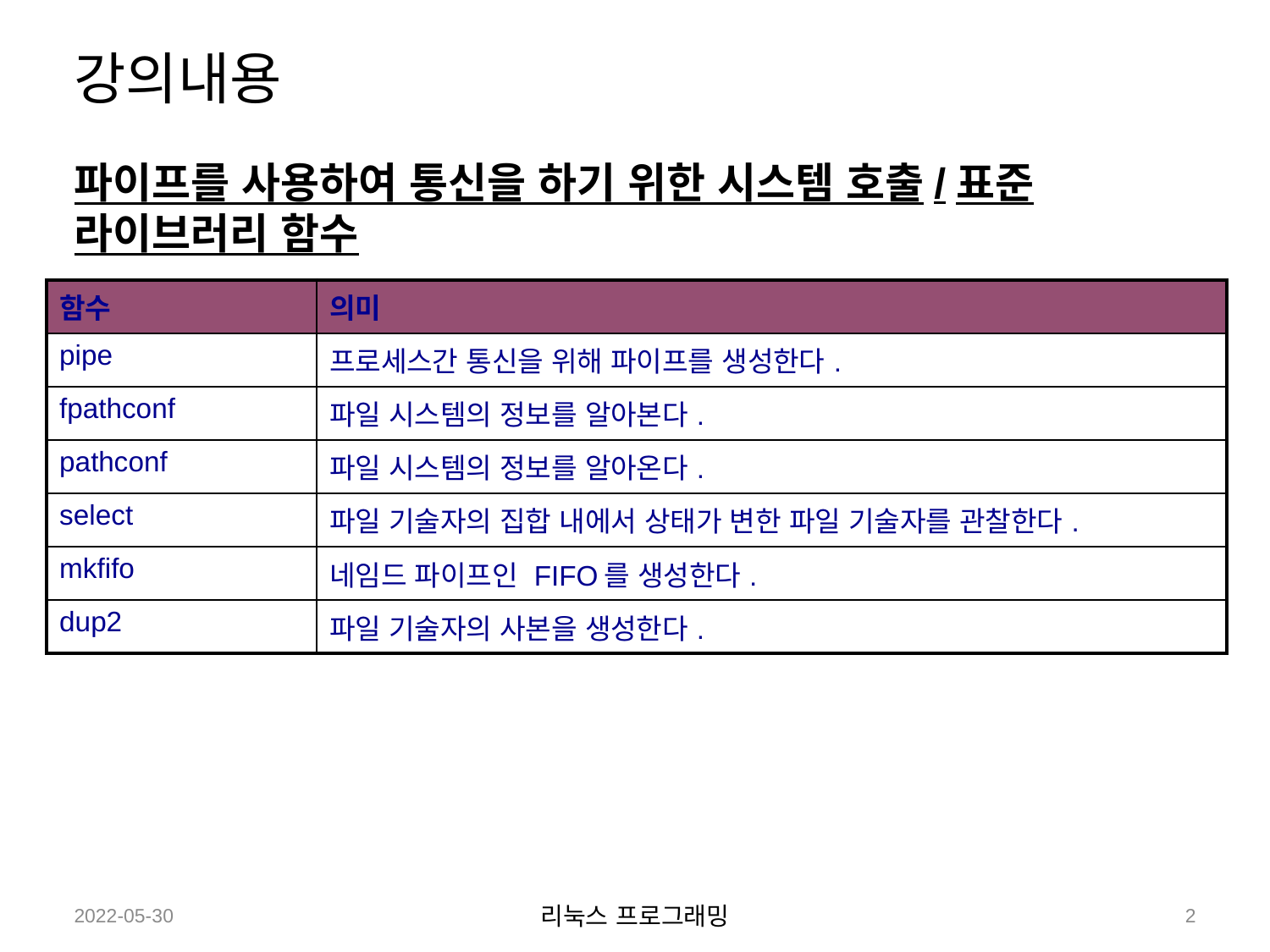

# 강의내용
파이프를 사용하여 통신을 하기 위한 시스템 호출/표준 라이브러리 함수

| 함수 | 의미 |
| --- | --- |
| pipe | 프로세스간 통신을 위해 파이프를 생성한다. |
| fpathconf | 파일 시스템의 정보를 알아본다. |
| pathconf | 파일 시스템의 정보를 알아온다. |
| select | 파일 기술자의 집합 내에서 상태가 변한 파일 기술자를 관찰한다. |
| mkfifo | 네임드 파이프인 FIFO를 생성한다. |
| dup2 | 파일 기술자의 사본을 생성한다. |
2022-05-30
리눅스 프로그래밍
2